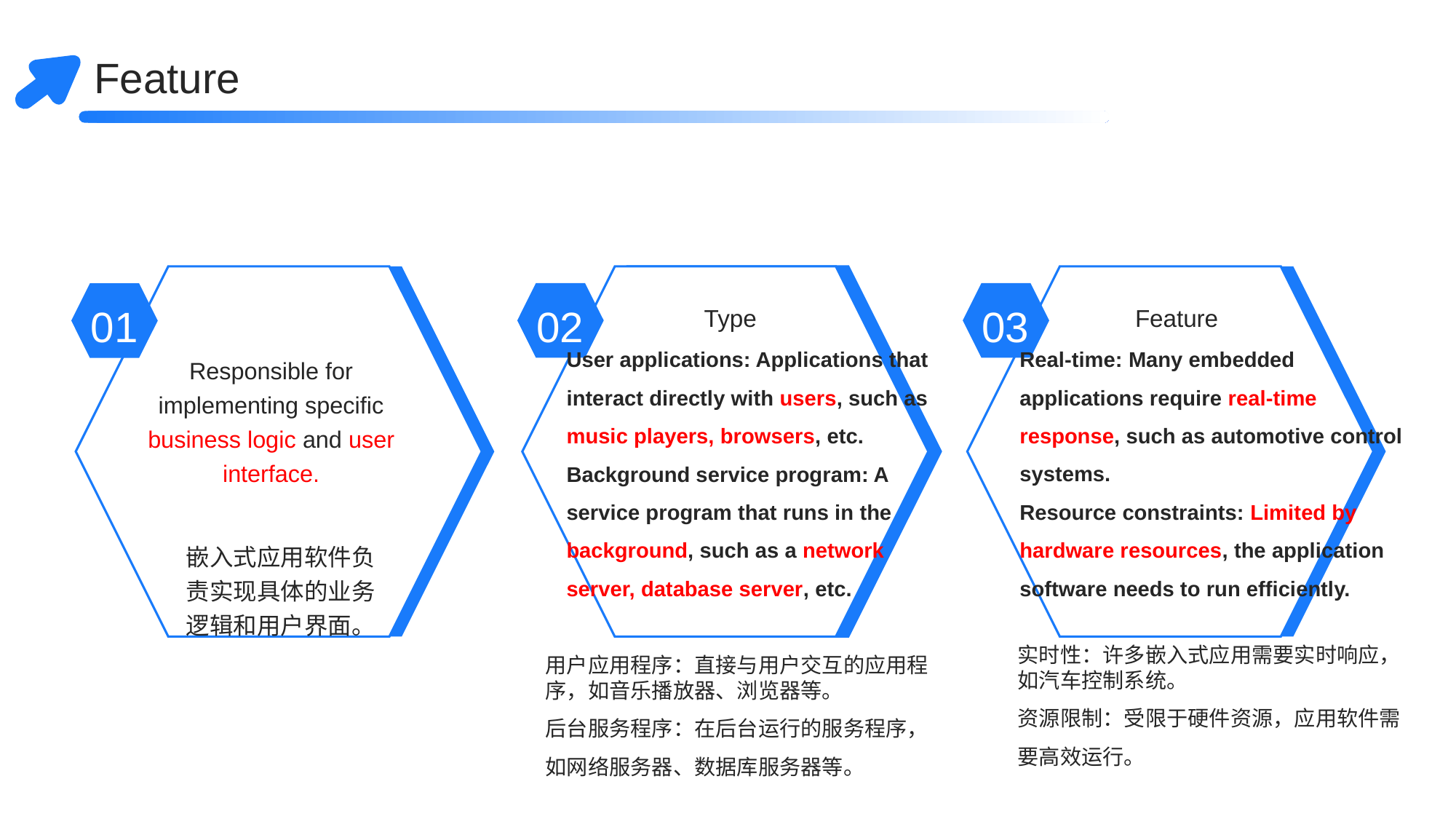

Feature

Type

Feature

02
03
01
User applications: Applications that interact directly with users, such as music players, browsers, etc.
Background service program: A service program that runs in the background, such as a network server, database server, etc.
Real-time: Many embedded applications require real-time response, such as automotive control systems.
Resource constraints: Limited by hardware resources, the application software needs to run efficiently.
Responsible for implementing specific business logic and user interface.
嵌入式应用软件负责实现具体的业务逻辑和用户界面。
实时性：许多嵌入式应用需要实时响应，如汽车控制系统。
资源限制：受限于硬件资源，应用软件需要高效运行。
用户应用程序：直接与用户交互的应用程序，如音乐播放器、浏览器等。
后台服务程序：在后台运行的服务程序，如网络服务器、数据库服务器等。